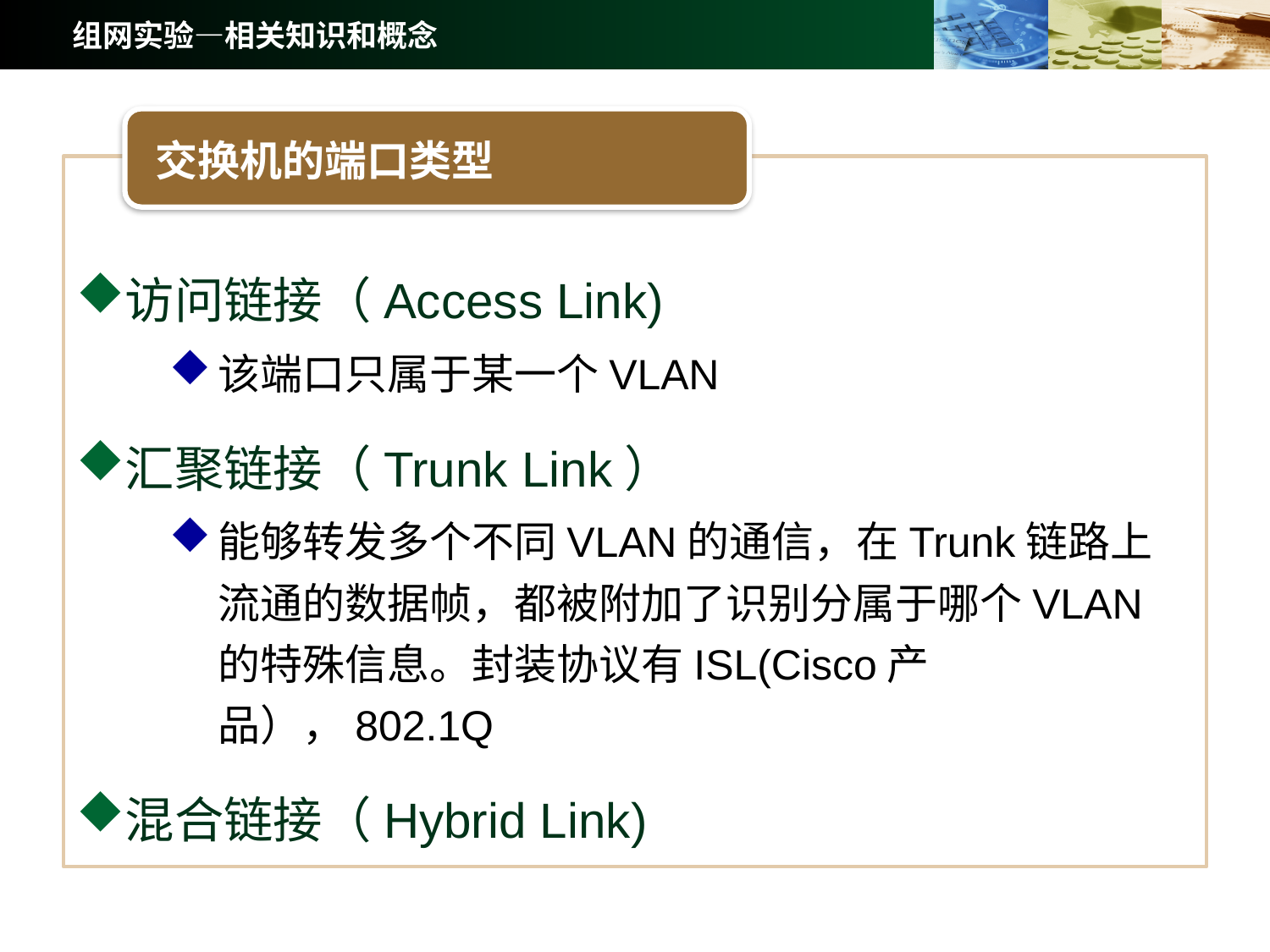

# 组网实验—相关知识和概念

交换机的端口类型

访问链接（Access Link)
该端口只属于某一个VLAN
汇聚链接（Trunk Link）
能够转发多个不同VLAN的通信，在Trunk链路上流通的数据帧，都被附加了识别分属于哪个VLAN的特殊信息。封装协议有ISL(Cisco产品），802.1Q
混合链接（Hybrid Link)

11